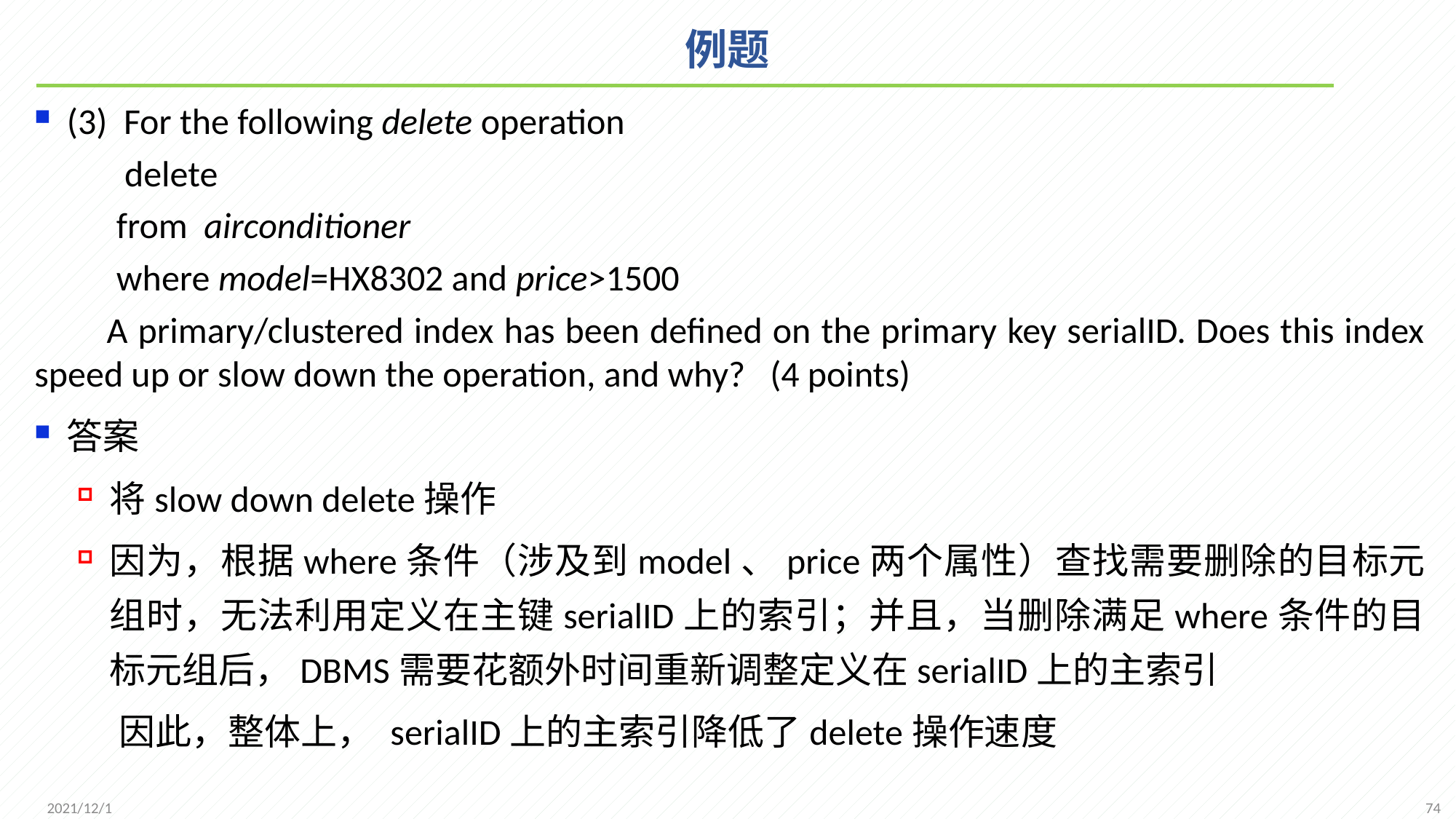

# 例题
(3)  For the following delete operation
          delete
         from  airconditioner
          where model=HX8302 and price>1500
       A primary/clustered index has been defined on the primary key serialID. Does this index speed up or slow down the operation, and why?   (4 points)
答案
将slow down delete操作
因为，根据where条件（涉及到model、price两个属性）查找需要删除的目标元组时，无法利用定义在主键serialID上的索引；并且，当删除满足where条件的目标元组后，DBMS需要花额外时间重新调整定义在serialID上的主索引
    因此，整体上， serialID上的主索引降低了delete操作速度

74
2021/12/1